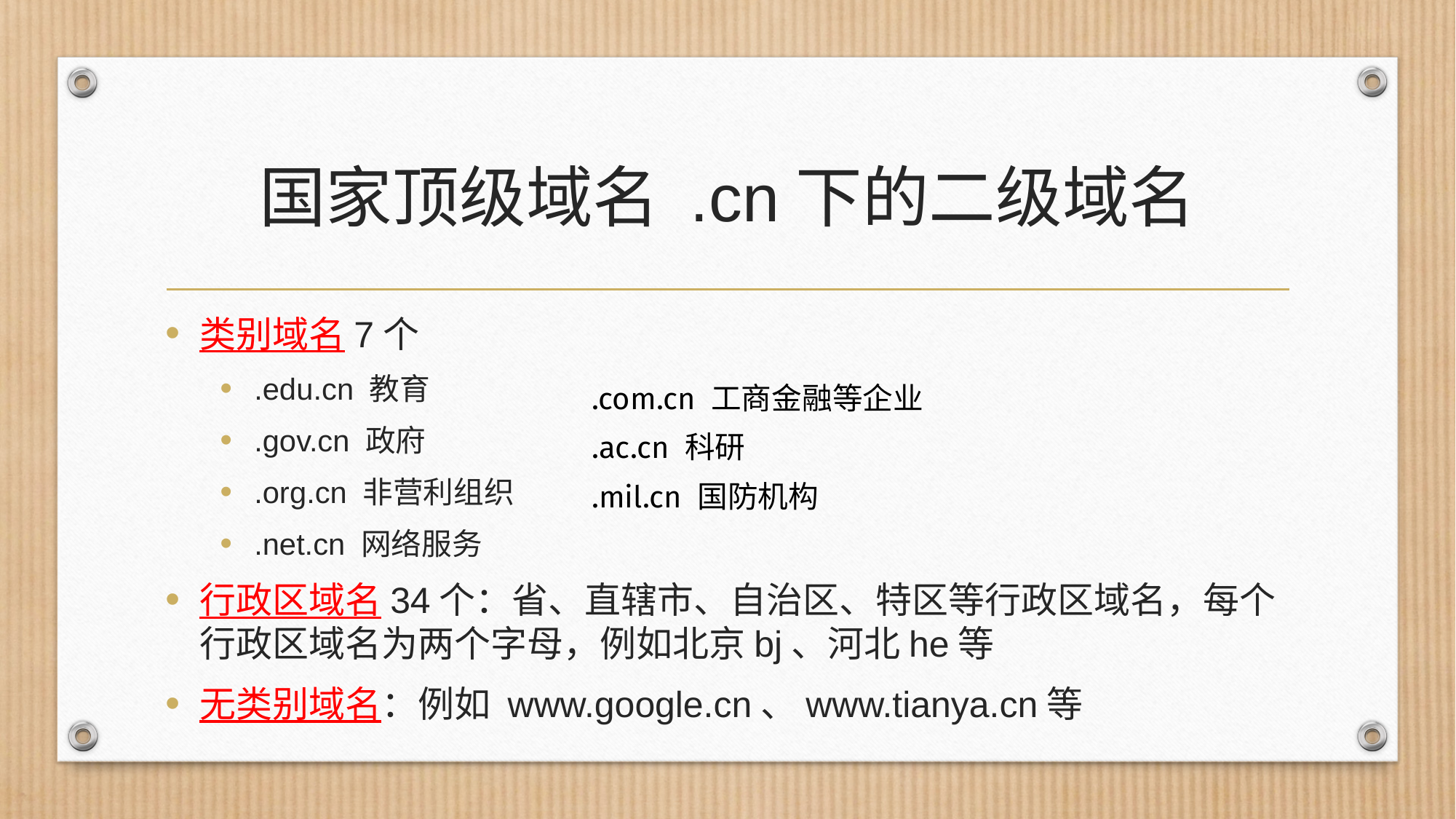

# 国家顶级域名 .cn下的二级域名
类别域名7个
.edu.cn 教育
.gov.cn 政府
.org.cn 非营利组织
.net.cn 网络服务
行政区域名34个：省、直辖市、自治区、特区等行政区域名，每个行政区域名为两个字母，例如北京bj、河北he等
无类别域名：例如 www.google.cn、www.tianya.cn等

.com.cn 工商金融等企业
.ac.cn 科研
.mil.cn 国防机构